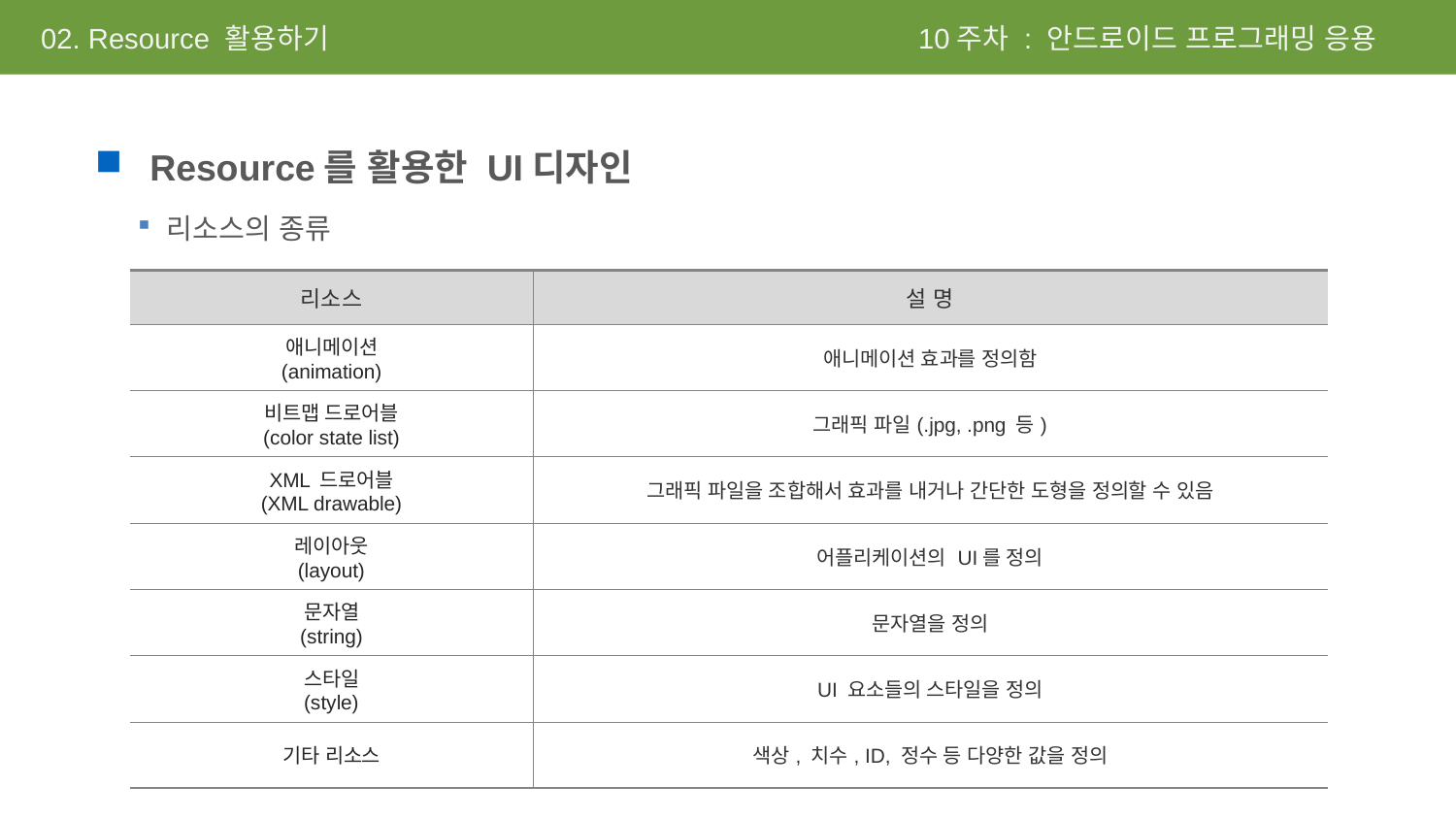

10주차 : 안드로이드 프로그래밍 응용
02. Resource 활용하기
Resource를 활용한 UI디자인
리소스의 종류
| 리소스 | 설 명 |
| --- | --- |
| 애니메이션 (animation) | 애니메이션 효과를 정의함 |
| 비트맵 드로어블 (color state list) | 그래픽 파일(.jpg, .png 등) |
| XML 드로어블 (XML drawable) | 그래픽 파일을 조합해서 효과를 내거나 간단한 도형을 정의할 수 있음 |
| 레이아웃 (layout) | 어플리케이션의 UI를 정의 |
| 문자열 (string) | 문자열을 정의 |
| 스타일 (style) | UI 요소들의 스타일을 정의 |
| 기타 리소스 | 색상, 치수, ID, 정수 등 다양한 값을 정의 |